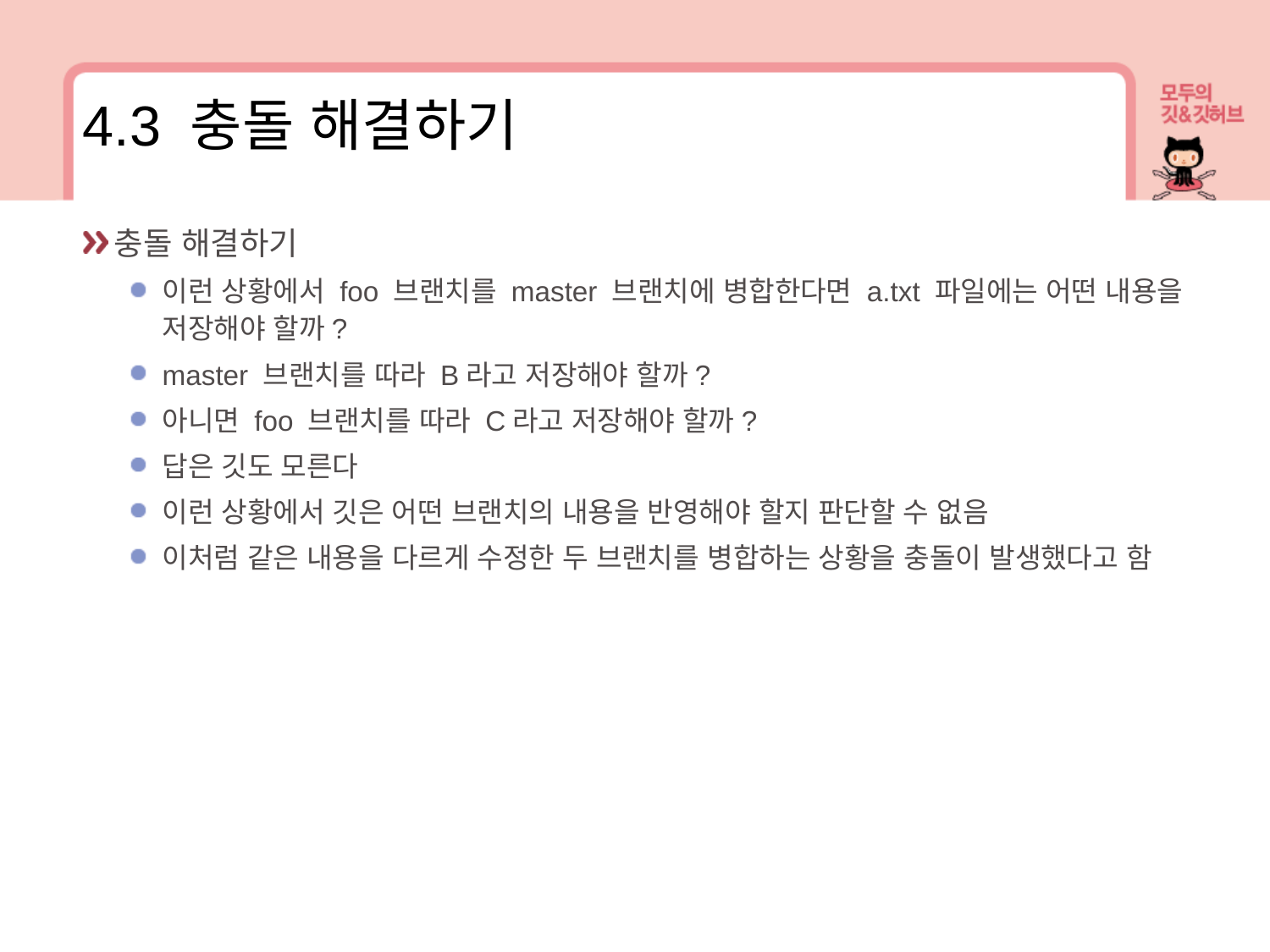

4.3 충돌 해결하기
충돌 해결하기
이런 상황에서 foo 브랜치를 master 브랜치에 병합한다면 a.txt 파일에는 어떤 내용을 저장해야 할까?
master 브랜치를 따라 B라고 저장해야 할까?
아니면 foo 브랜치를 따라 C라고 저장해야 할까?
답은 깃도 모른다
이런 상황에서 깃은 어떤 브랜치의 내용을 반영해야 할지 판단할 수 없음
이처럼 같은 내용을 다르게 수정한 두 브랜치를 병합하는 상황을 충돌이 발생했다고 함